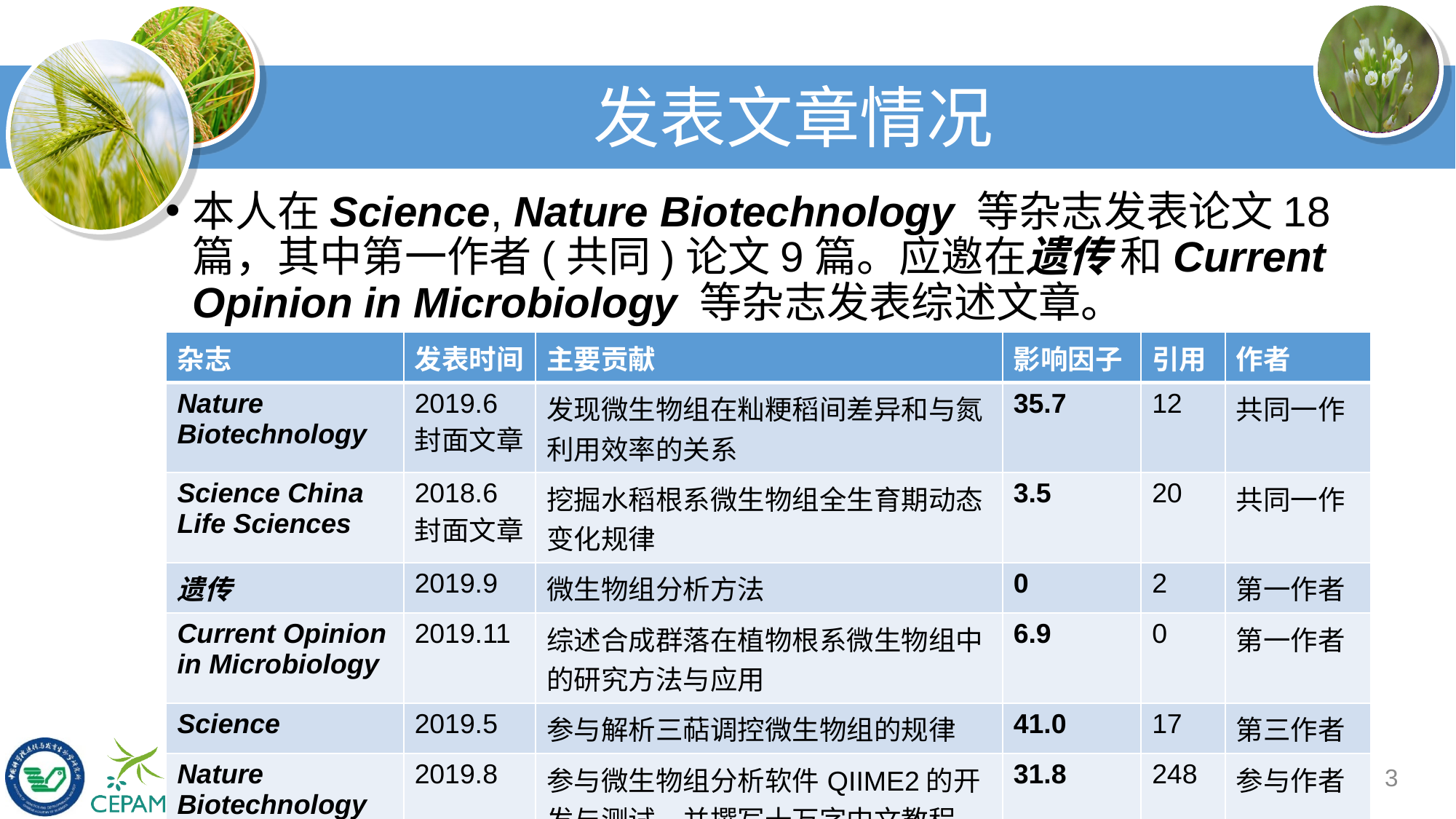

# 发表文章情况
本人在Science, Nature Biotechnology 等杂志发表论文18篇，其中第一作者(共同)论文9篇。应邀在遗传 和Current Opinion in Microbiology 等杂志发表综述文章。
| 杂志 | 发表时间 | 主要贡献 | 影响因子 | 引用 | 作者 |
| --- | --- | --- | --- | --- | --- |
| Nature Biotechnology | 2019.6 封面文章 | 发现微生物组在籼粳稻间差异和与氮利用效率的关系 | 35.7 | 12 | 共同一作 |
| Science China Life Sciences | 2018.6 封面文章 | 挖掘水稻根系微生物组全生育期动态变化规律 | 3.5 | 20 | 共同一作 |
| 遗传 | 2019.9 | 微生物组分析方法 | 0 | 2 | 第一作者 |
| Current Opinion in Microbiology | 2019.11 | 综述合成群落在植物根系微生物组中的研究方法与应用 | 6.9 | 0 | 第一作者 |
| Science | 2019.5 | 参与解析三萜调控微生物组的规律 | 41.0 | 17 | 第三作者 |
| Nature Biotechnology | 2019.8 | 参与微生物组分析软件QIIME2的开发与测试、并撰写十万字中文教程 | 31.8 | 248 | 参与作者 |
3